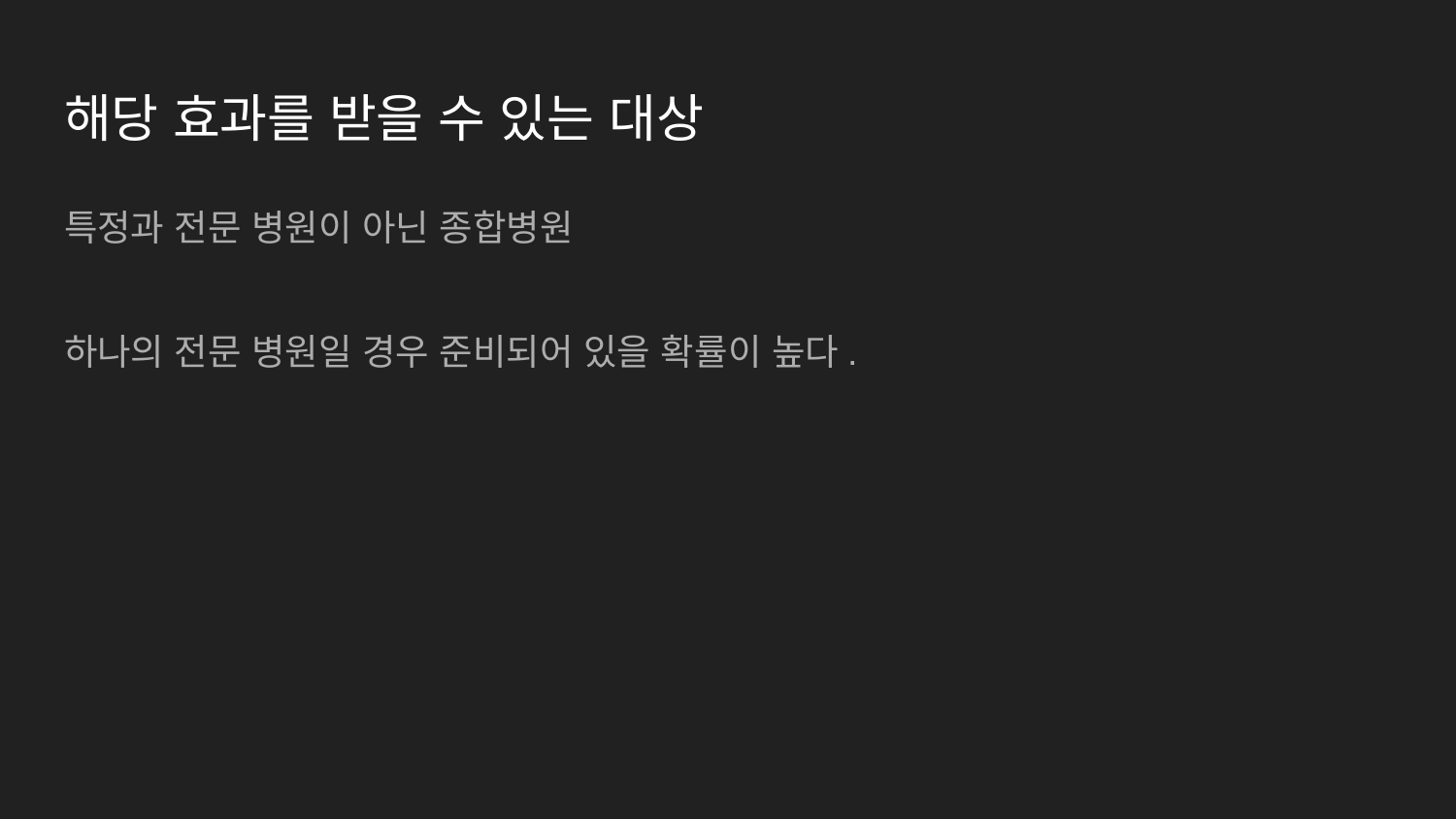

# 해당 효과를 받을 수 있는 대상
특정과 전문 병원이 아닌 종합병원
하나의 전문 병원일 경우 준비되어 있을 확률이 높다.